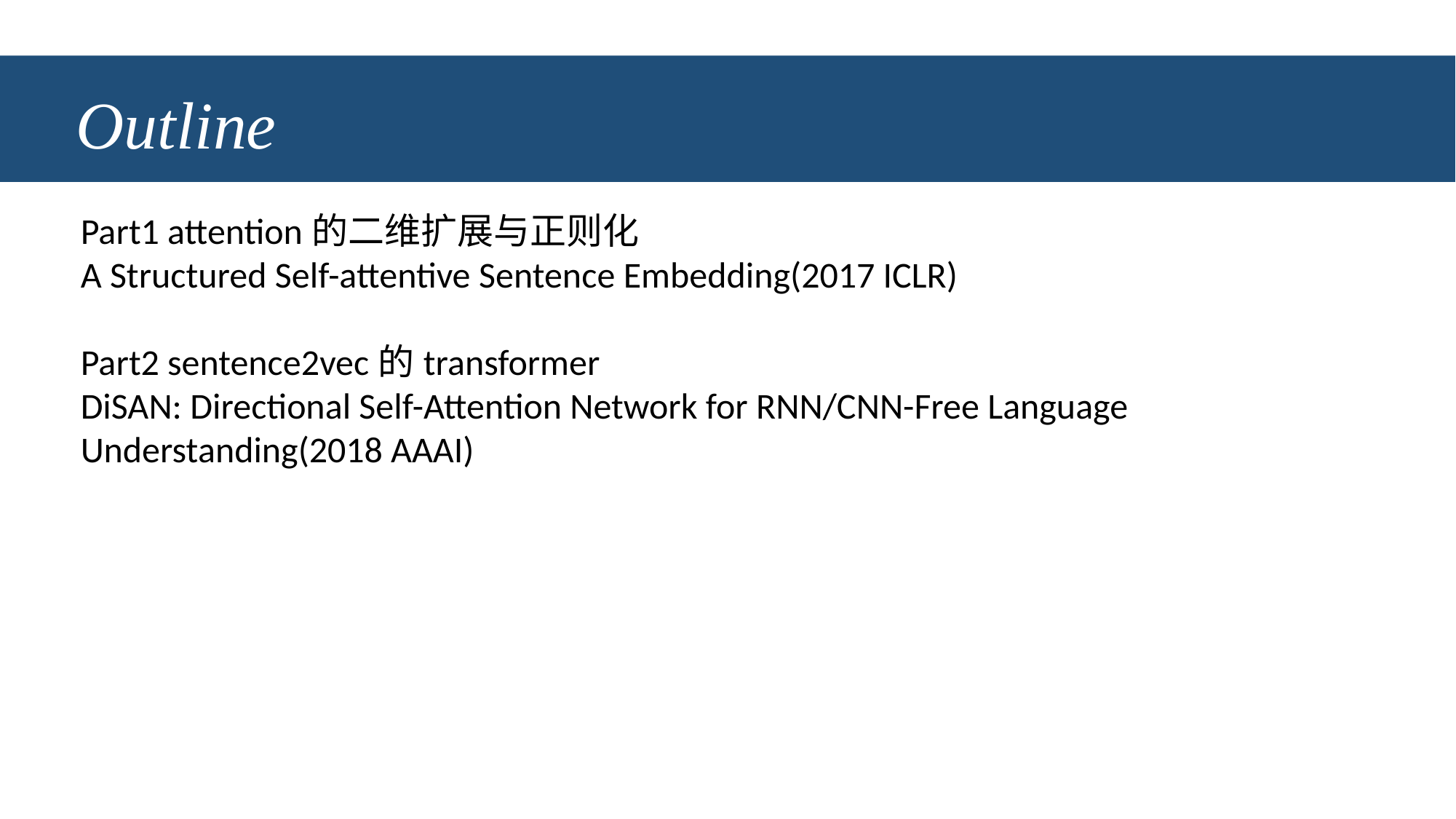

# Outline

Part1 attention的二维扩展与正则化
A Structured Self-attentive Sentence Embedding(2017 ICLR)

Part2 sentence2vec的transformer
DiSAN: Directional Self-Attention Network for RNN/CNN-Free Language Understanding(2018 AAAI)